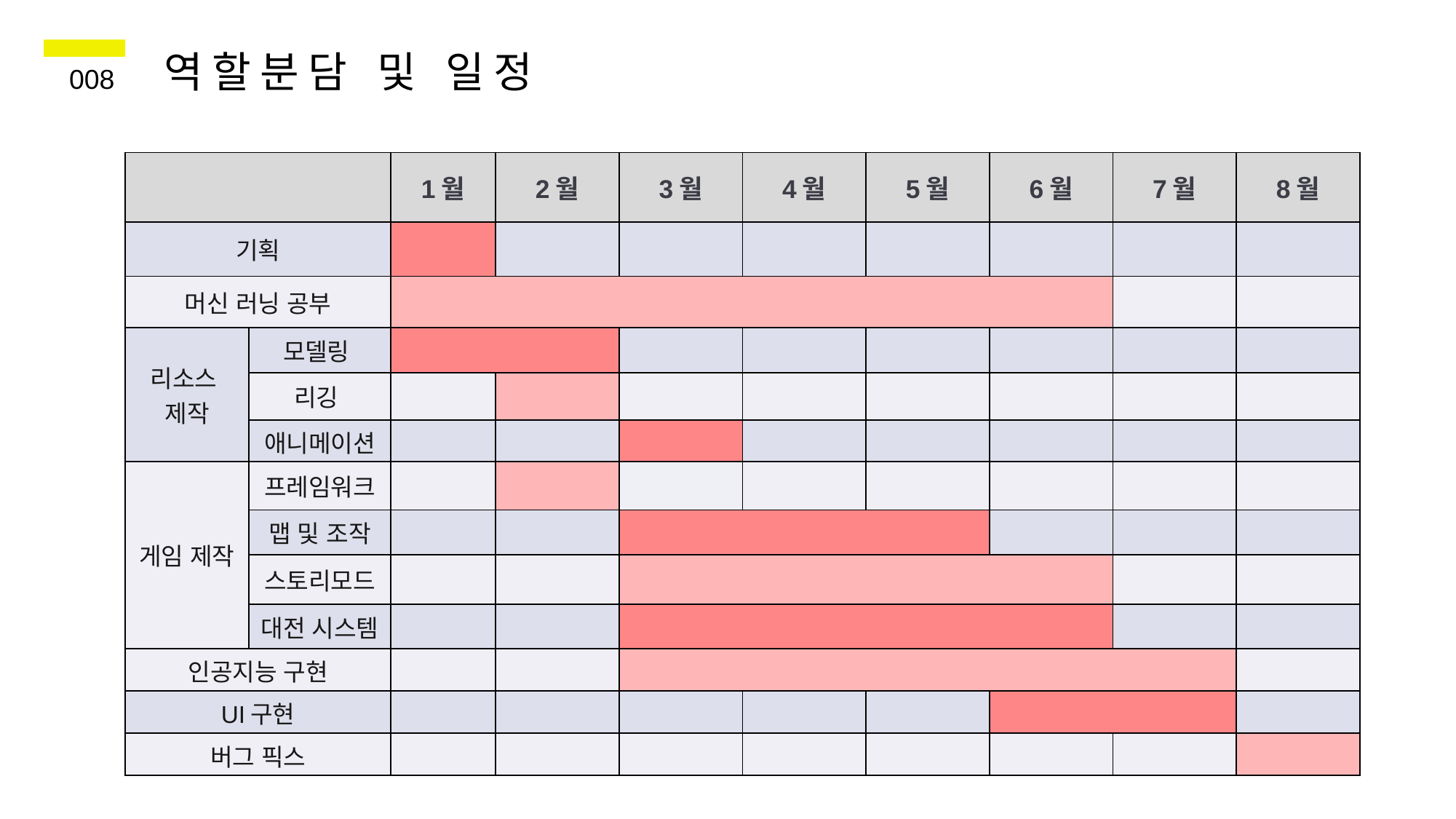

역할분담 및 일정
008
|  |  | 1월 | 2월 | 3월 | 4월 | 5월 | 6월 | 7월 | 8월 |
| --- | --- | --- | --- | --- | --- | --- | --- | --- | --- |
| 기획 |  |  |  |  |  |  |  |  |  |
| 머신 러닝 공부 |  |  |  |  |  |  |  |  |  |
| 리소스 제작 | 모델링 |  |  |  |  |  |  |  |  |
|  | 리깅 |  |  |  |  |  |  |  |  |
|  | 애니메이션 |  |  |  |  |  |  |  |  |
| 게임 제작 | 프레임워크 |  |  |  |  |  |  |  |  |
|  | 맵 및 조작 |  |  |  |  |  |  |  |  |
|  | 스토리모드 |  |  |  |  |  |  |  |  |
|  | 대전 시스템 |  |  |  |  |  |  |  |  |
| 인공지능 구현 |  |  |  |  |  |  |  |  |  |
| UI구현 |  |  |  |  |  |  |  |  |  |
| 버그 픽스 |  |  |  |  |  |  |  |  |  |